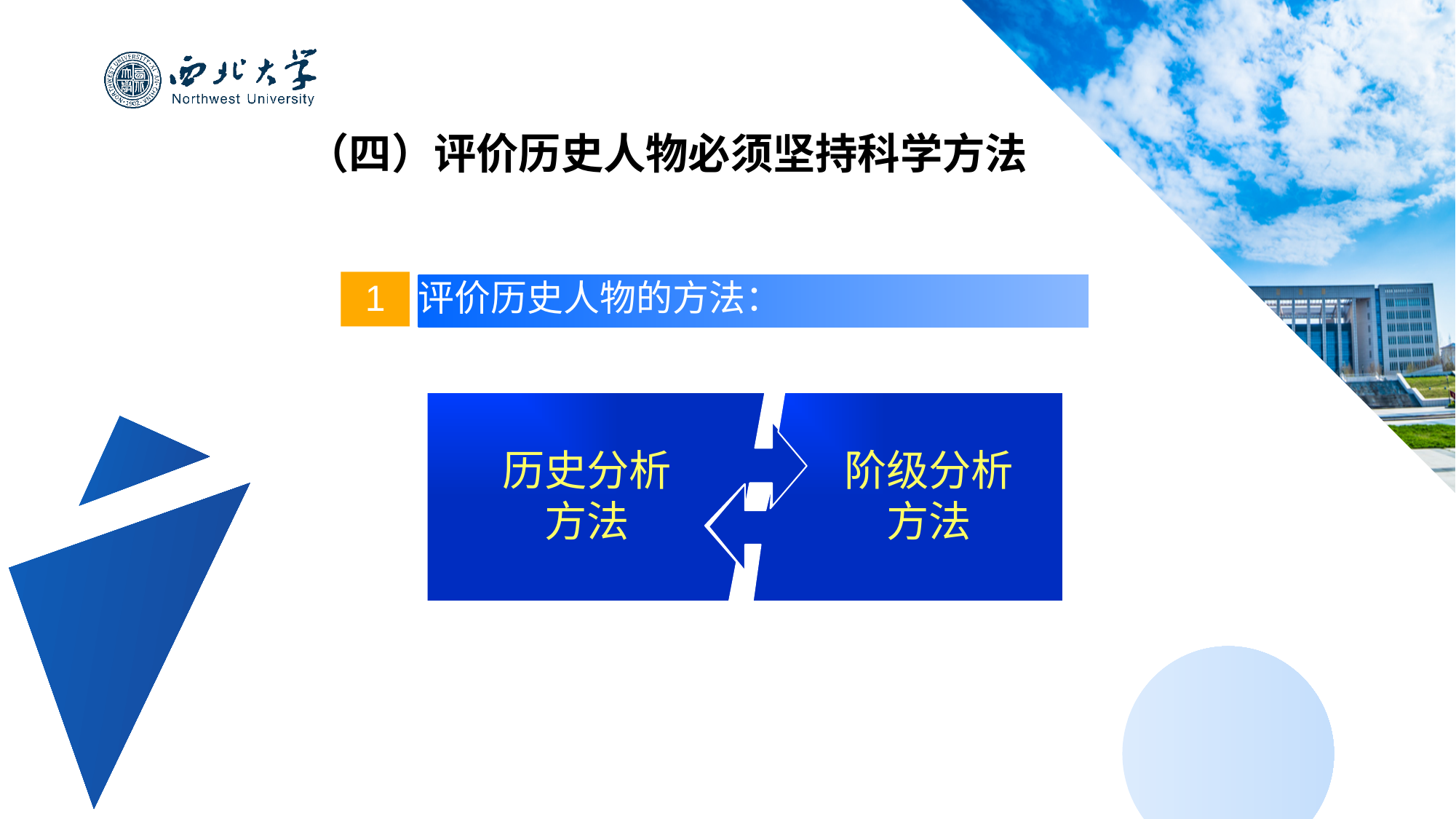

（四）评价历史人物必须坚持科学方法
1
评价历史人物的方法：

历史分析
方法
阶级分析
方法